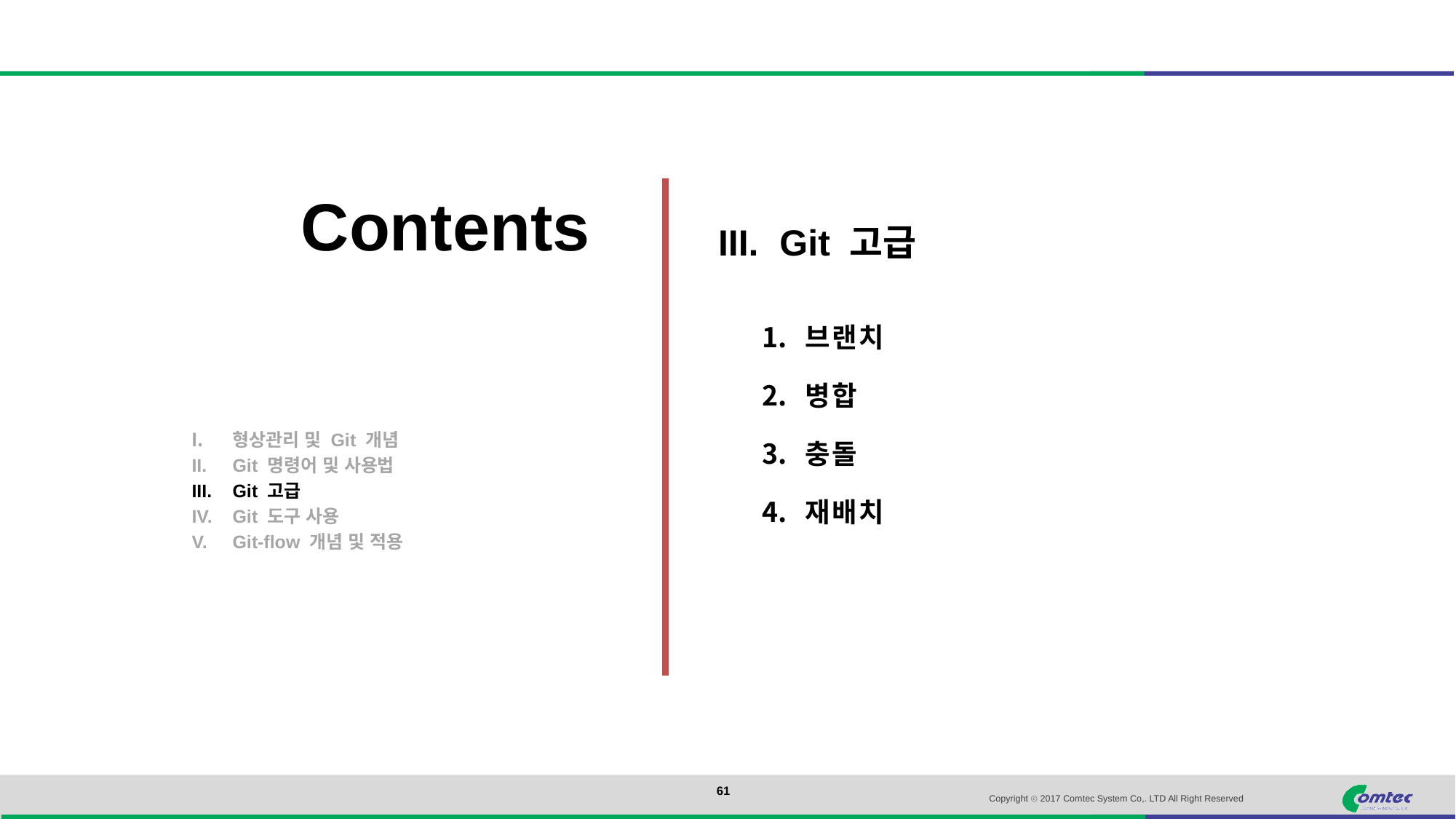

Git 고급
브랜치
병합
충돌
재배치
형상관리 및 Git 개념
Git 명령어 및 사용법
Git 고급
Git 도구 사용
Git-flow 개념 및 적용